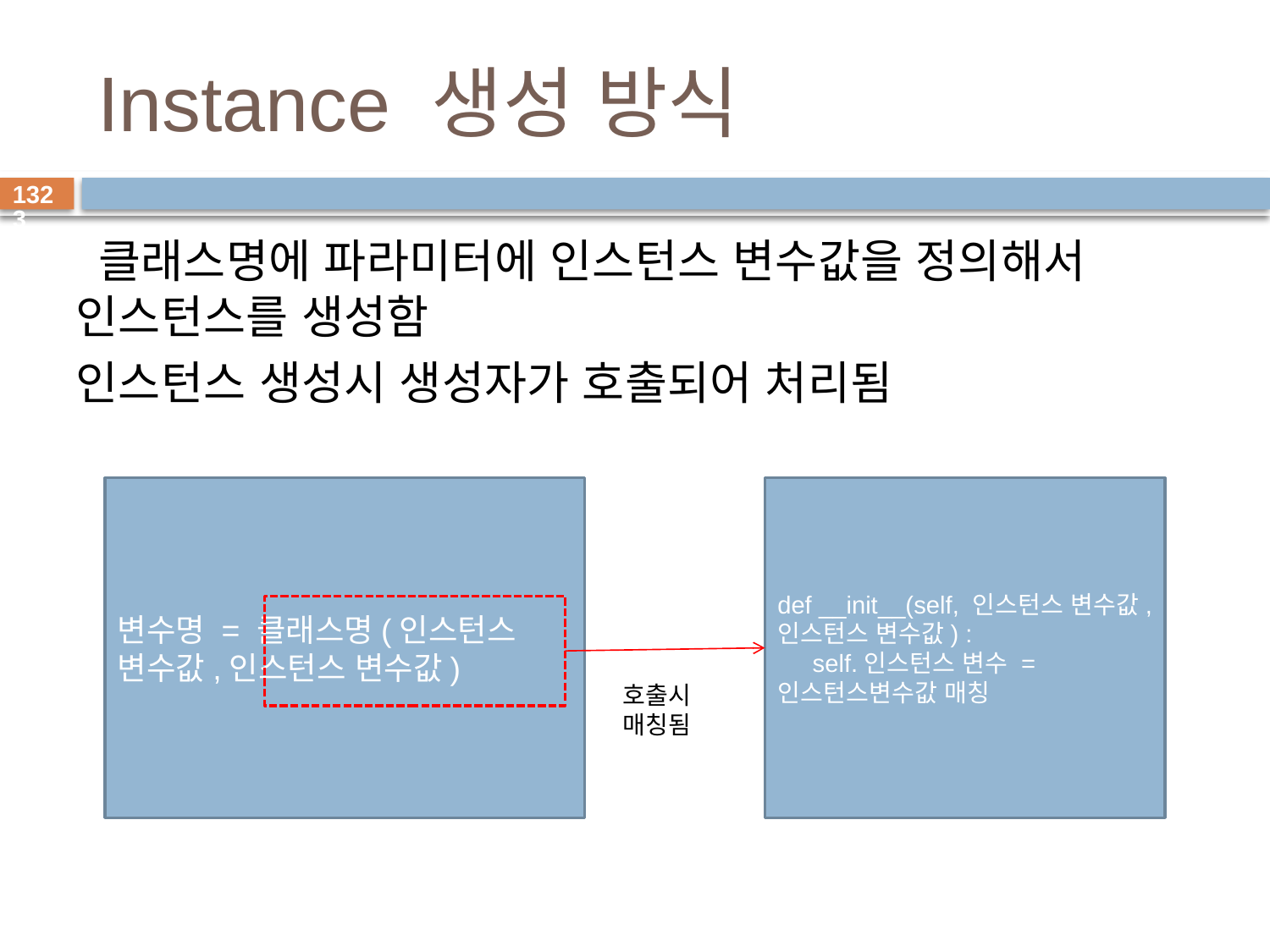

# Instance 생성 방식
1323
 클래스명에 파라미터에 인스턴스 변수값을 정의해서 인스턴스를 생성함
인스턴스 생성시 생성자가 호출되어 처리됨
변수명 = 클래스명(인스턴스 변수값,인스턴스 변수값)
def __init__(self, 인스턴스 변수값,인스턴스 변수값) :
     self.인스턴스 변수 = 인스턴스변수값 매칭

호출시 매칭됨